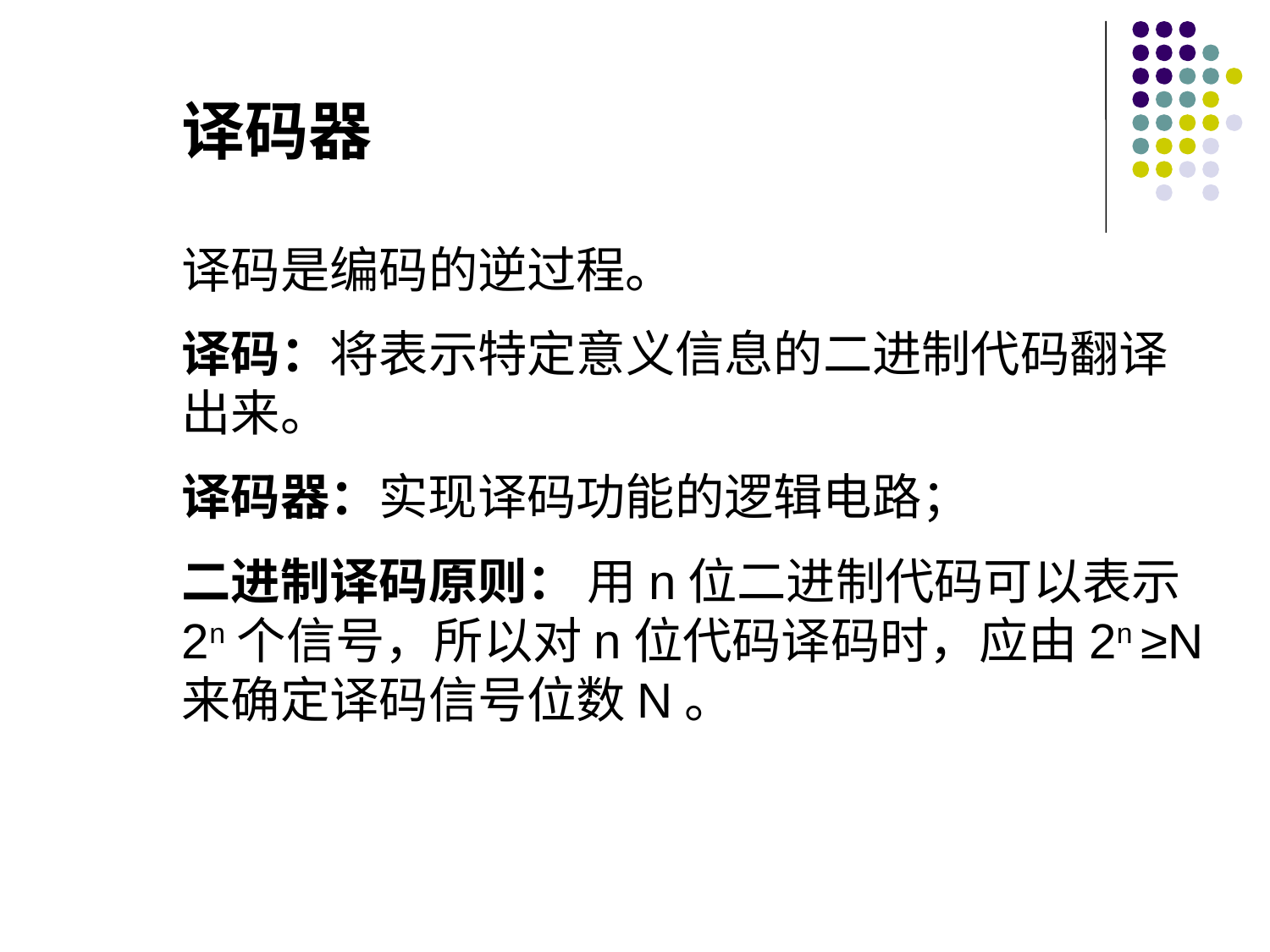

译码器
译码是编码的逆过程。
译码：将表示特定意义信息的二进制代码翻译出来。
译码器：实现译码功能的逻辑电路；
二进制译码原则： 用n位二进制代码可以表示2n个信号，所以对n位代码译码时，应由2n ≥N来确定译码信号位数N。